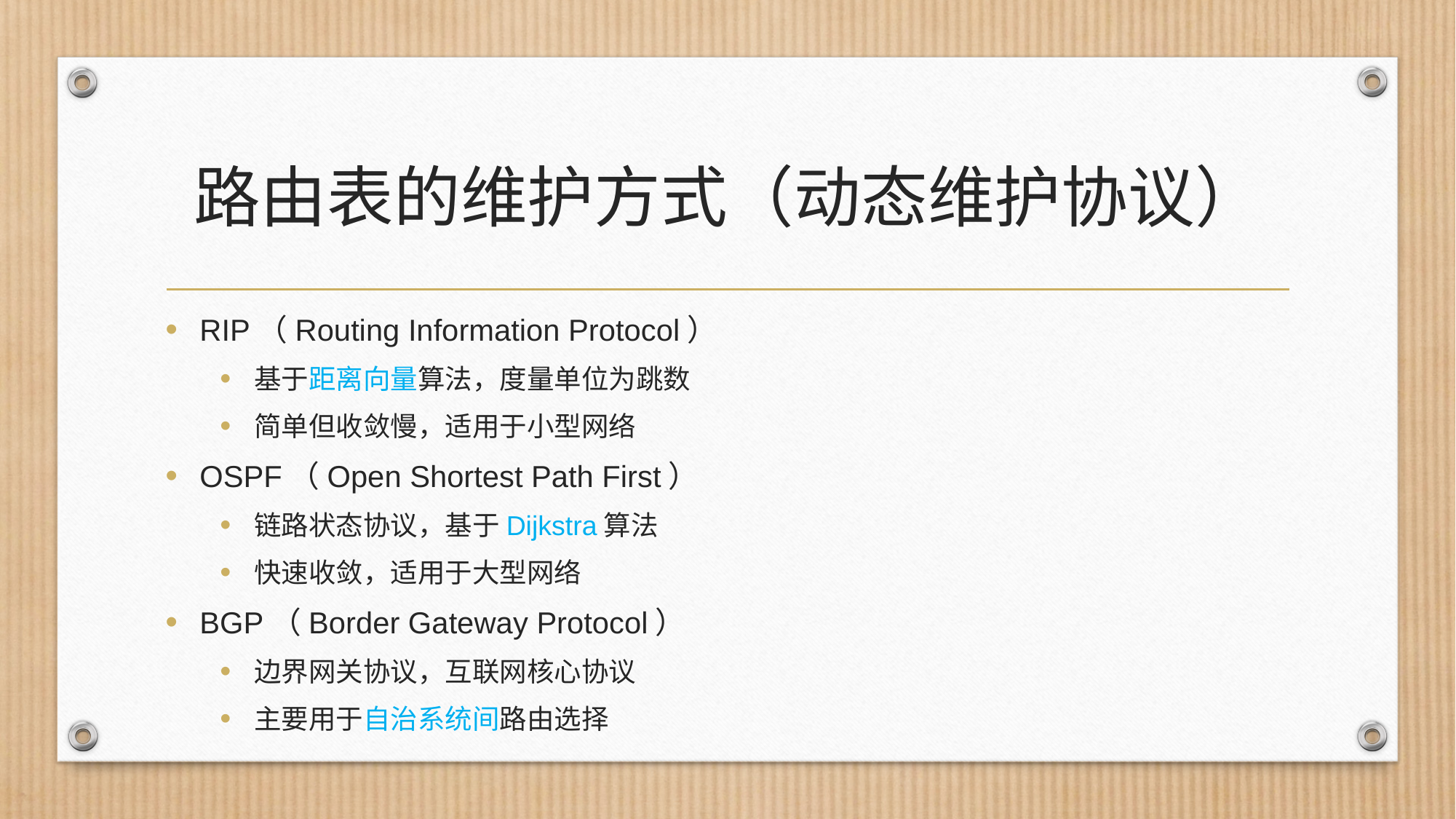

# 路由表的维护方式（动态维护协议）
RIP（Routing Information Protocol）
基于距离向量算法，度量单位为跳数
简单但收敛慢，适用于小型网络
OSPF（Open Shortest Path First）
链路状态协议，基于Dijkstra算法
快速收敛，适用于大型网络
BGP（Border Gateway Protocol）
边界网关协议，互联网核心协议
主要用于自治系统间路由选择